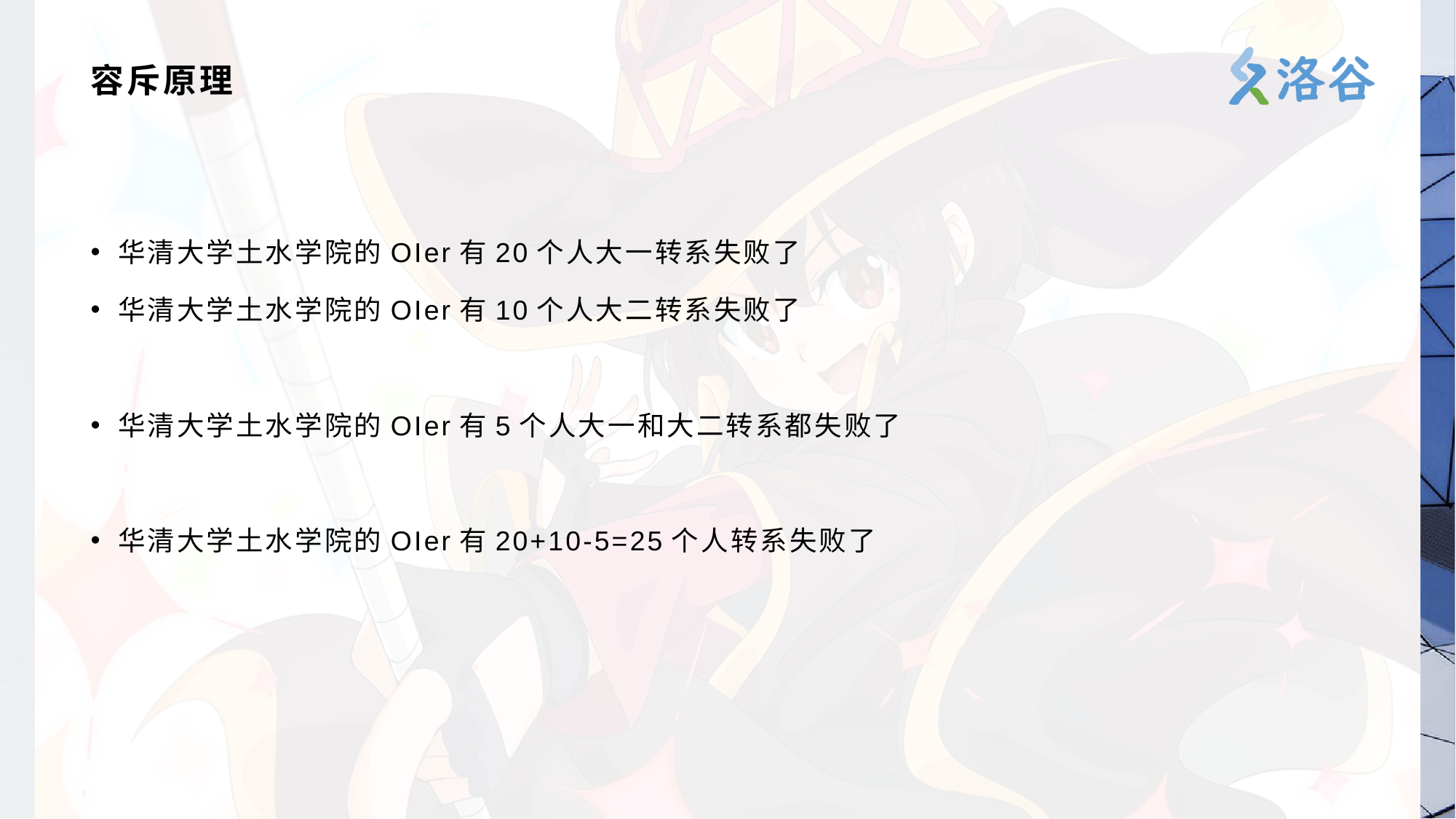

# 容斥原理

华清大学土水学院的OIer有20个人大一转系失败了
华清大学土水学院的OIer有10个人大二转系失败了

华清大学土水学院的OIer有5个人大一和大二转系都失败了

华清大学土水学院的OIer有20+10-5=25个人转系失败了